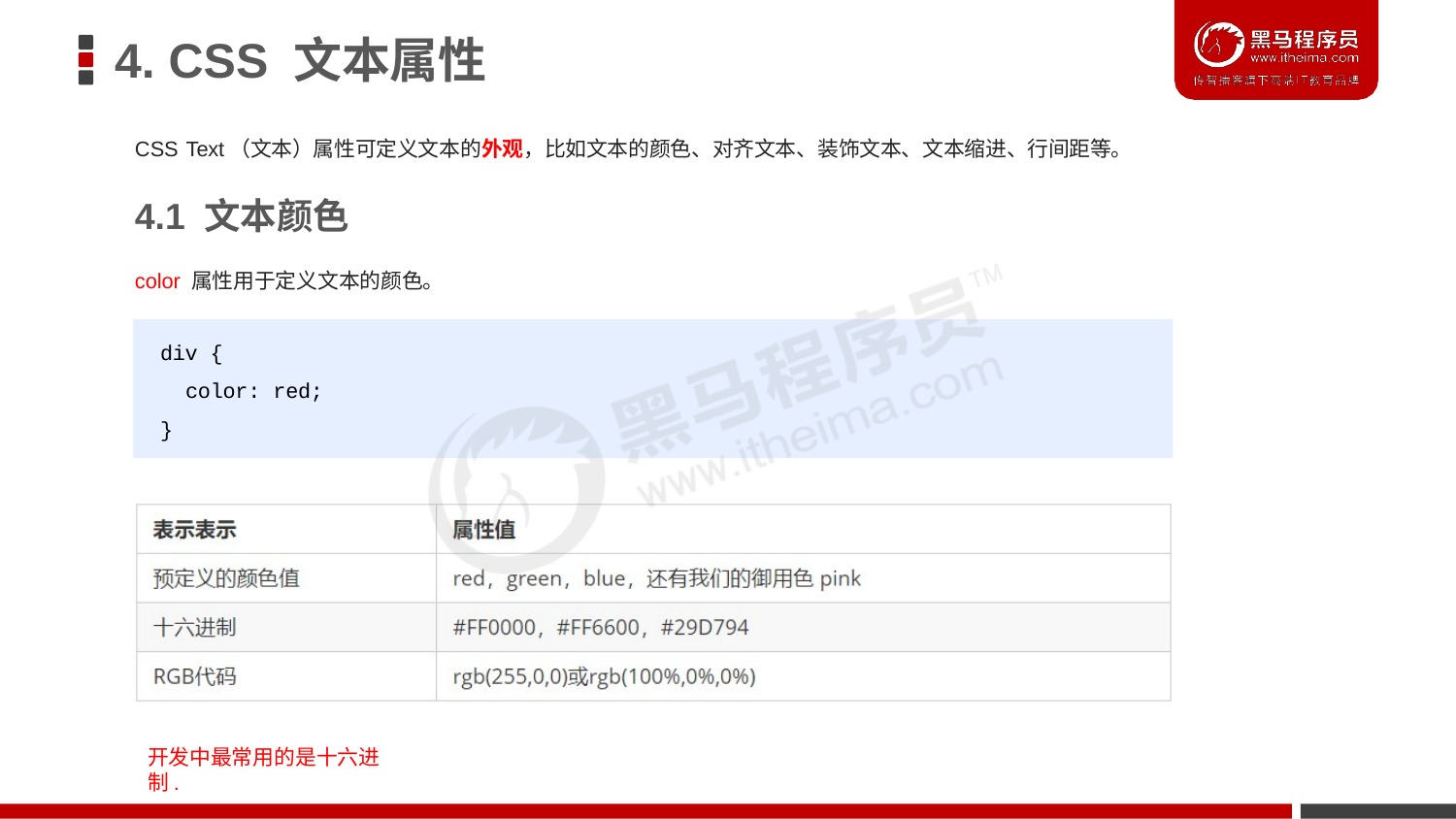

# 4. CSS 文本属性
CSS Text（文本）属性可定义文本的外观，比如文本的颜色、对齐文本、装饰文本、文本缩进、行间距等。

4.1 文本颜色
color 属性用于定义文本的颜色。

div {
color: red;
}

开发中最常用的是十六进制.